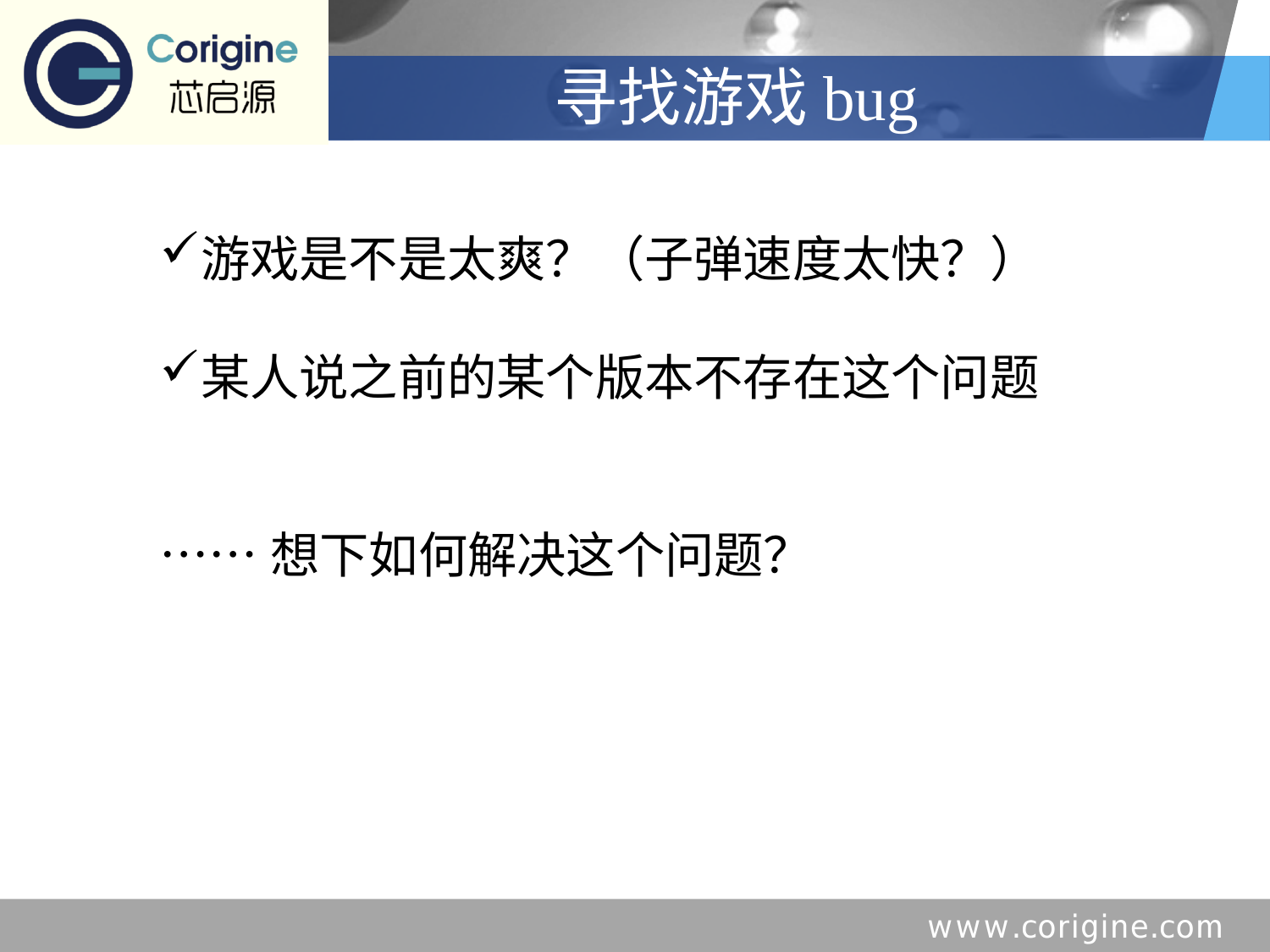

# 寻找游戏bug
游戏是不是太爽？（子弹速度太快？）

某人说之前的某个版本不存在这个问题

……想下如何解决这个问题？